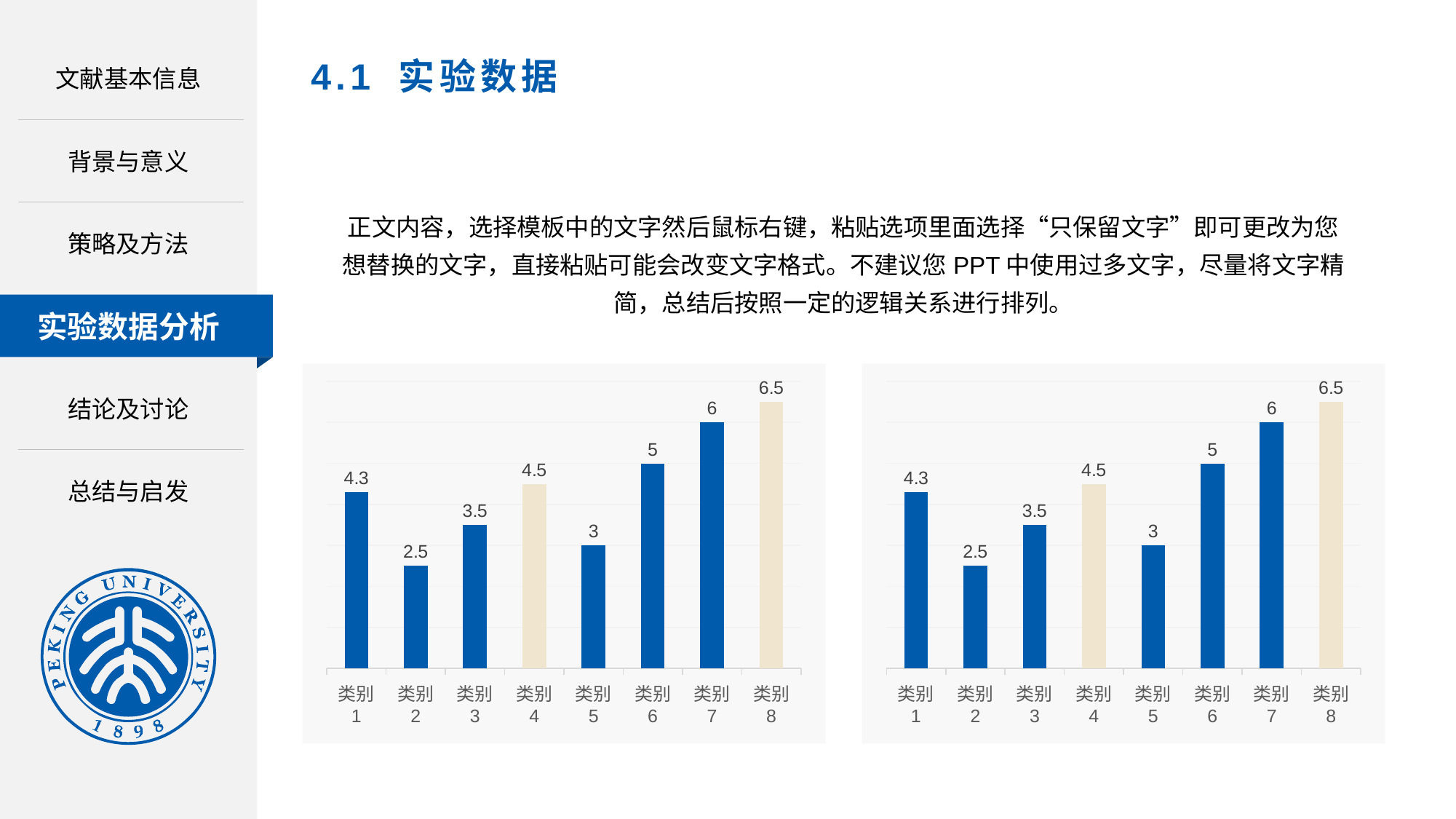

文献基本信息
# 4.1 实验数据
背景与意义
正文内容，选择模板中的文字然后鼠标右键，粘贴选项里面选择“只保留文字”即可更改为您想替换的文字，直接粘贴可能会改变文字格式。不建议您PPT中使用过多文字，尽量将文字精简，总结后按照一定的逻辑关系进行排列。
策略及方法

实验数据分析

### Chart

| Category | 系列 1 |
|---|---|
| 类别 1 | 4.3 |
| 类别 2 | 2.5 |
| 类别 3 | 3.5 |
| 类别 4 | 4.5 |
| 类别 5 | 3.0 |
| 类别 6 | 5.0 |
| 类别 7 | 6.0 |
| 类别 8 | 6.5 |

### Chart

| Category | 系列 1 |
|---|---|
| 类别 1 | 4.3 |
| 类别 2 | 2.5 |
| 类别 3 | 3.5 |
| 类别 4 | 4.5 |
| 类别 5 | 3.0 |
| 类别 6 | 5.0 |
| 类别 7 | 6.0 |
| 类别 8 | 6.5 |
结论及讨论
总结与启发